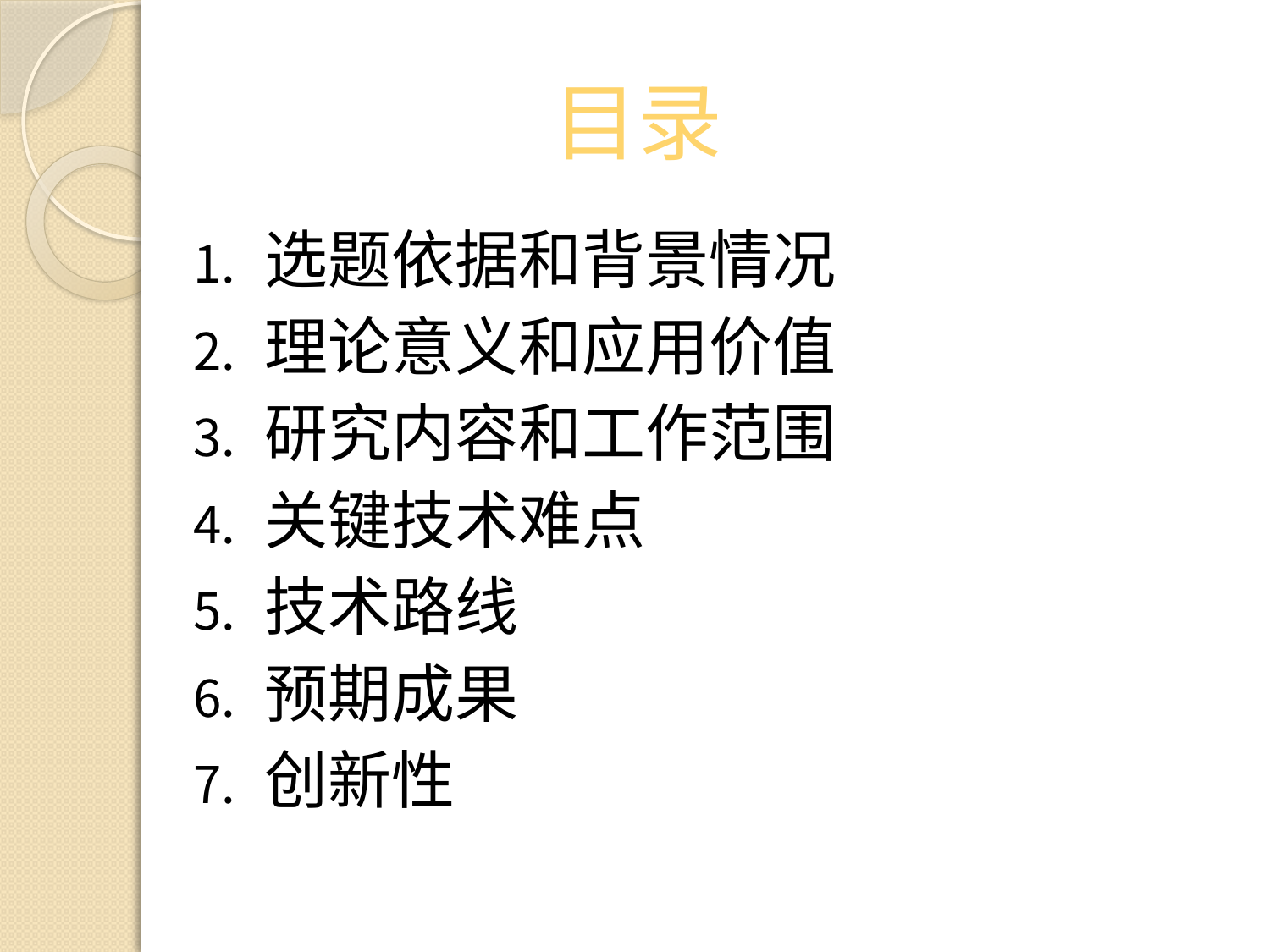

# 目录
选题依据和背景情况
理论意义和应用价值
研究内容和工作范围
关键技术难点
技术路线
预期成果
创新性